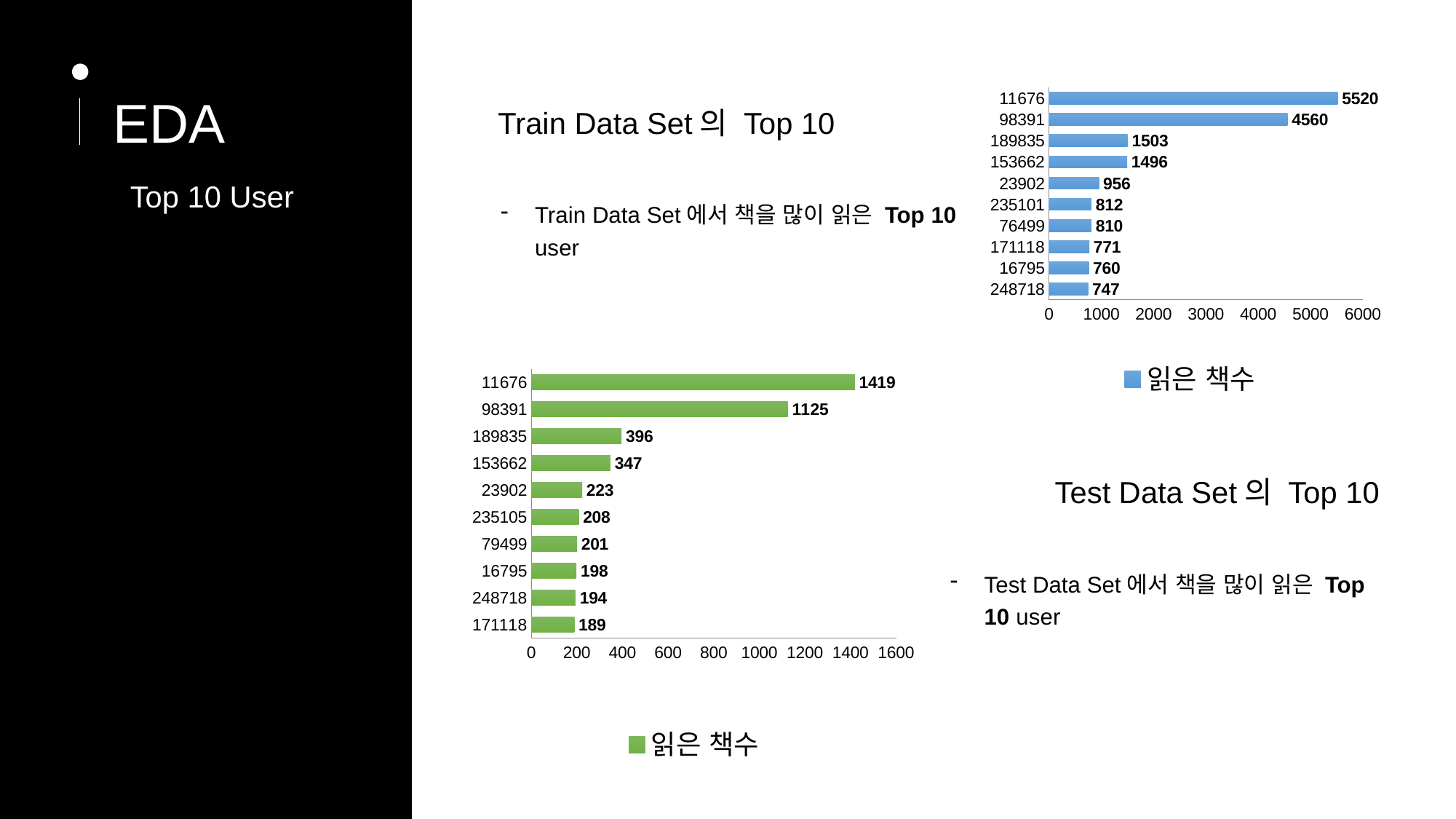

### Chart

| Category | 읽은 책수 |
|---|---|
| 248718 | 747.0 |
| 16795 | 760.0 |
| 171118 | 771.0 |
| 76499 | 810.0 |
| 235101 | 812.0 |
| 23902 | 956.0 |
| 153662 | 1496.0 |
| 189835 | 1503.0 |
| 98391 | 4560.0 |
| 11676 | 5520.0 |
EDA
Train Data Set의 Top 10
Top 10 User
Train Data Set에서 책을 많이 읽은 Top 10 user

### Chart

| Category | 읽은 책수 |
|---|---|
| 171118 | 189.0 |
| 248718 | 194.0 |
| 16795 | 198.0 |
| 79499 | 201.0 |
| 235105 | 208.0 |
| 23902 | 223.0 |
| 153662 | 347.0 |
| 189835 | 396.0 |
| 98391 | 1125.0 |
| 11676 | 1419.0 |
Test Data Set의 Top 10
Test Data Set에서 책을 많이 읽은 Top 10 user